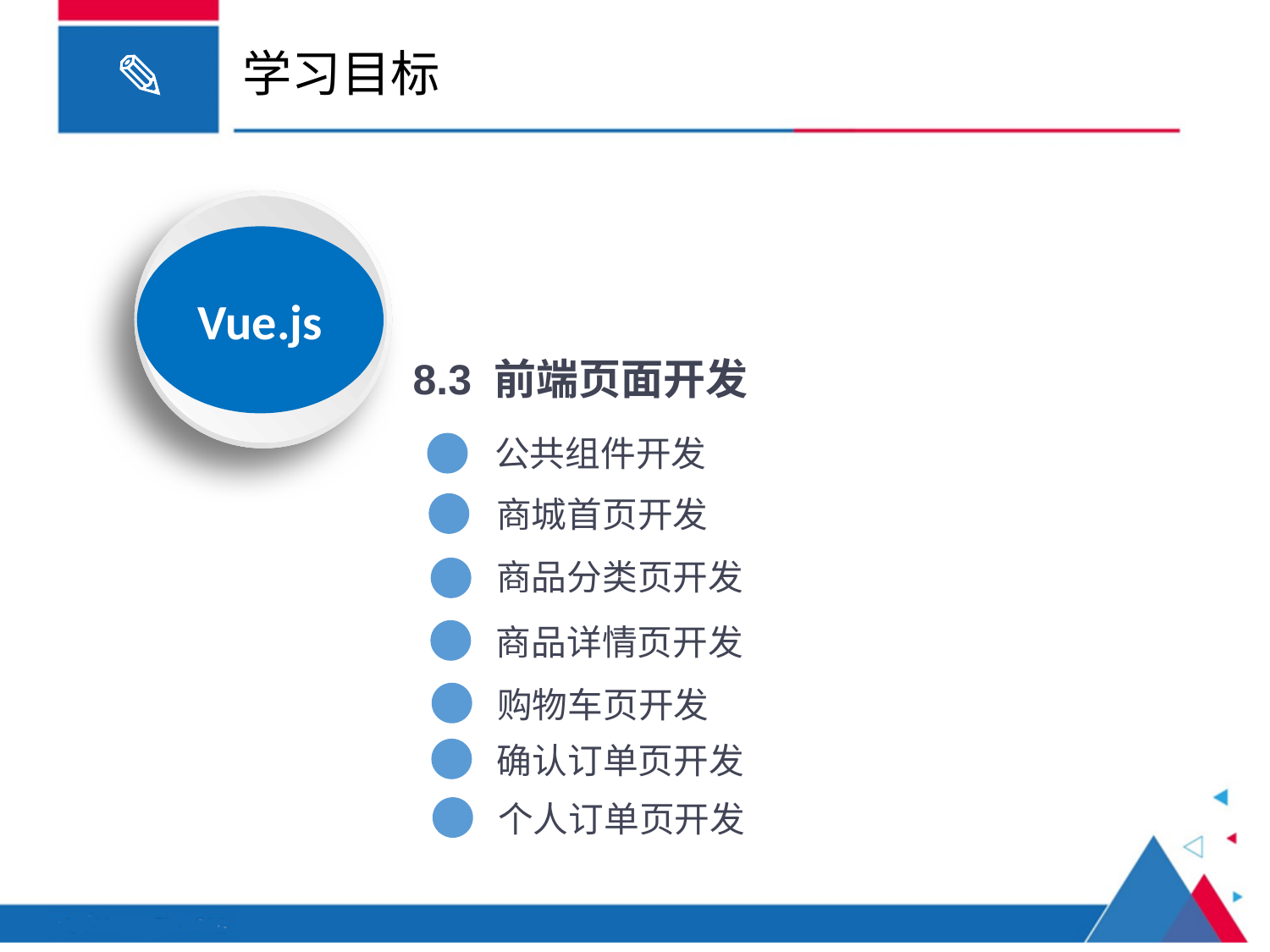

# 学习目标

Vue.js
8.3 前端页面开发
公共组件开发

商城首页开发

商品分类页开发

商品详情页开发

购物车页开发

确认订单页开发

个人订单页开发